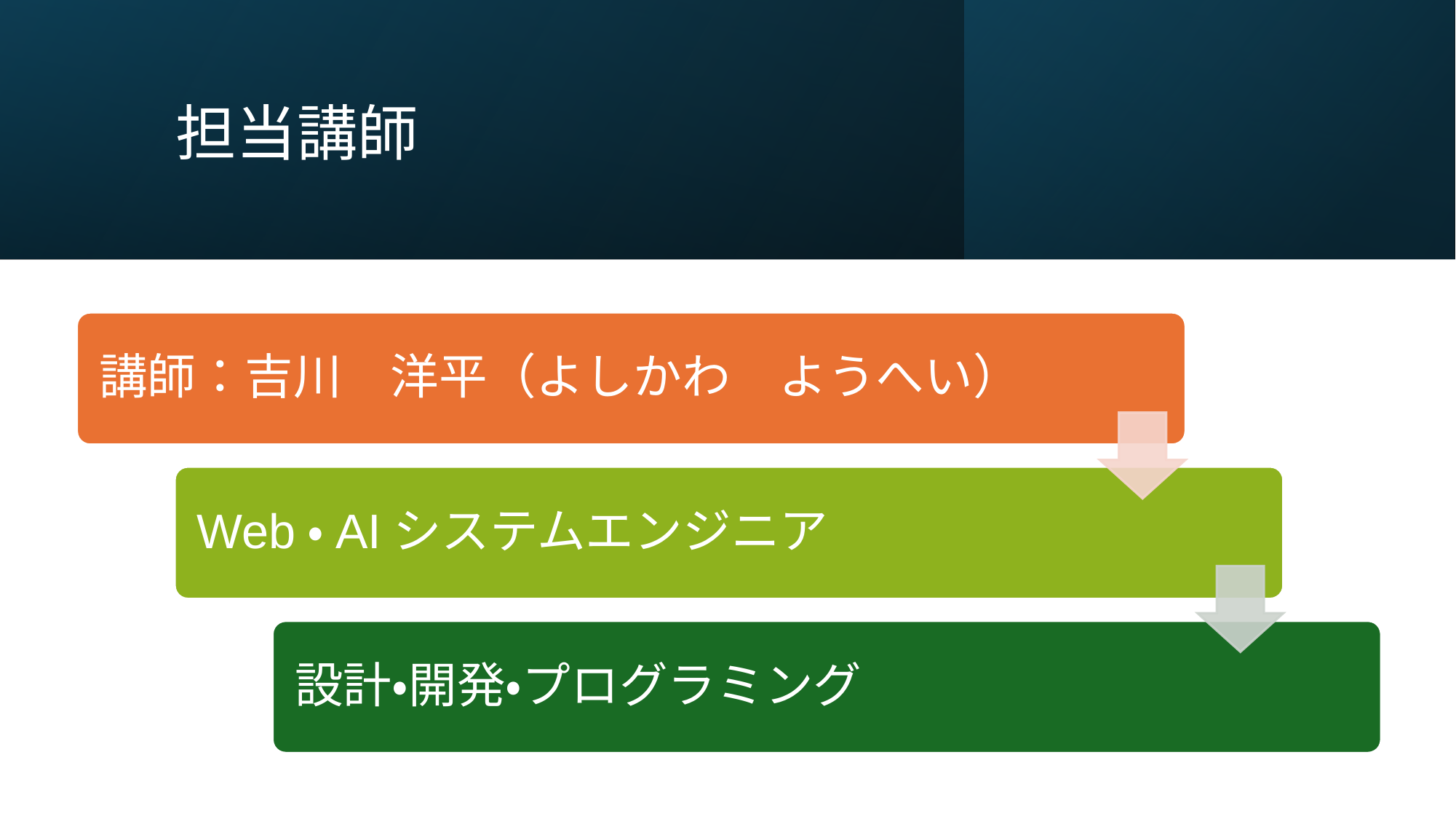

# 担当講師
講師：吉川　洋平（よしかわ　ようへい）
Web・AIシステムエンジニア
設計・開発・プログラミング